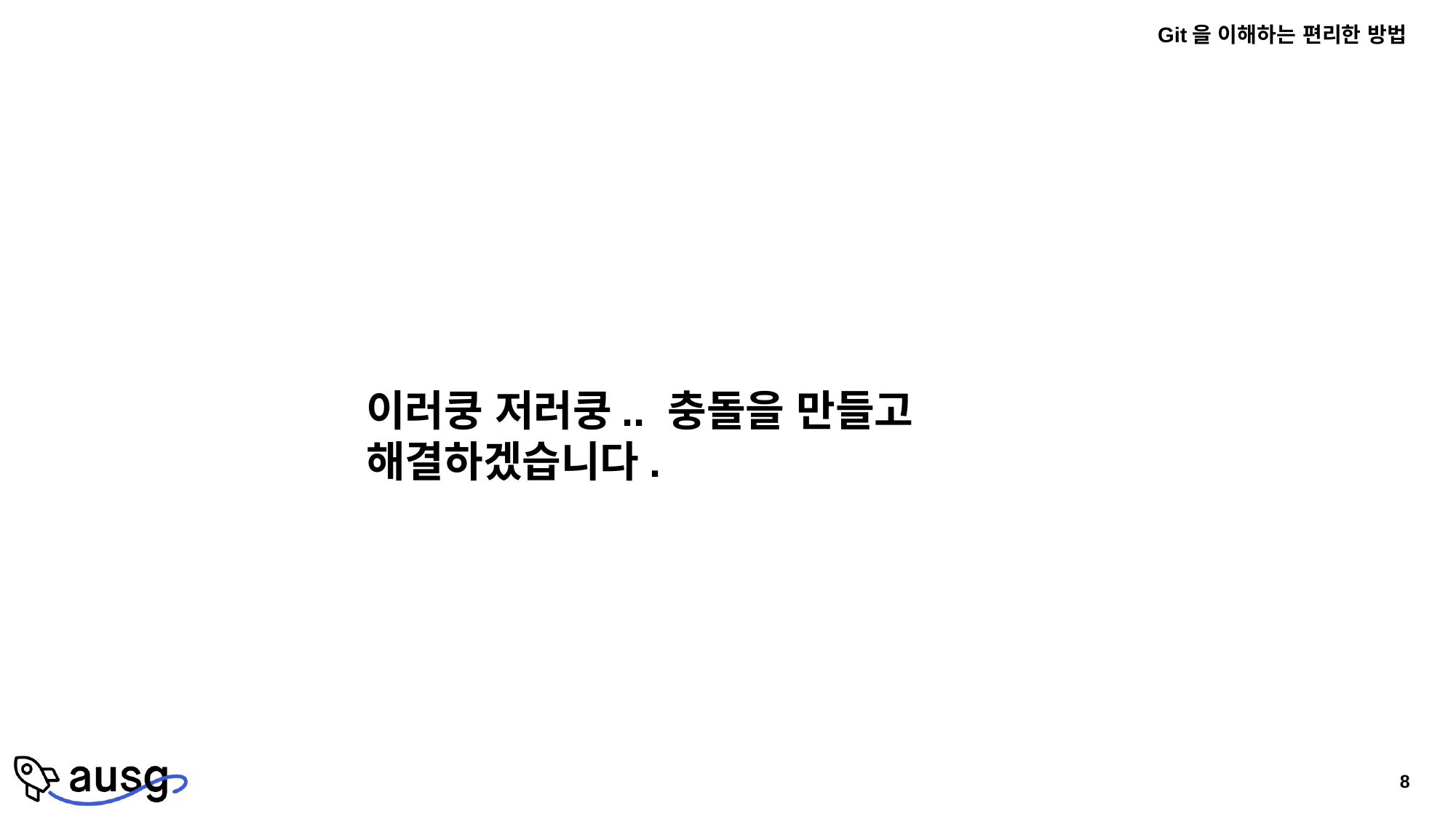

Git을 이해하는 편리한 방법
이러쿵 저러쿵.. 충돌을 만들고 해결하겠습니다.
8